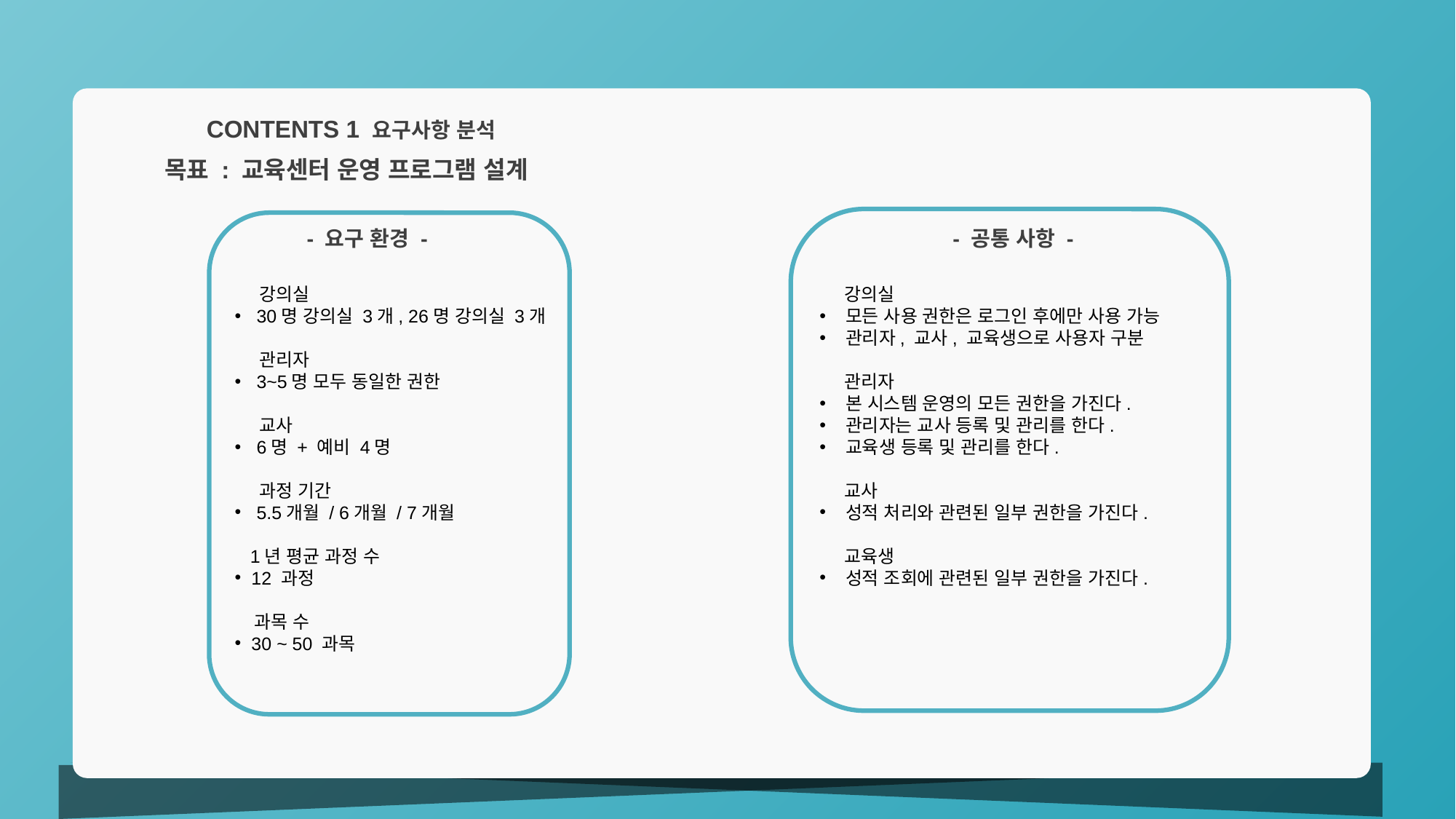

CONTENTS 1 요구사항 분석
목표 : 교육센터 운영 프로그램 설계

           	    - 공통 사항 -

    강의실
   모든 사용 권한은 로그인 후에만 사용 가능
   관리자, 교사, 교육생으로 사용자 구분

    관리자
   본 시스템 운영의 모든 권한을 가진다.
   관리자는 교사 등록 및 관리를 한다.
   교육생 등록 및 관리를 한다.

    교사
   성적 처리와 관련된 일부 권한을 가진다.

    교육생
   성적 조회에 관련된 일부 권한을 가진다.

            - 요구 환경 -

    강의실
   30명 강의실 3개, 26명 강의실 3개

    관리자
   3~5명 모두 동일한 권한

    교사
   6명 + 예비 4명

    과정 기간
   5.5개월 / 6개월 / 7개월

   1년 평균 과정 수
  12 과정

   과목 수
  30 ~ 50 과목